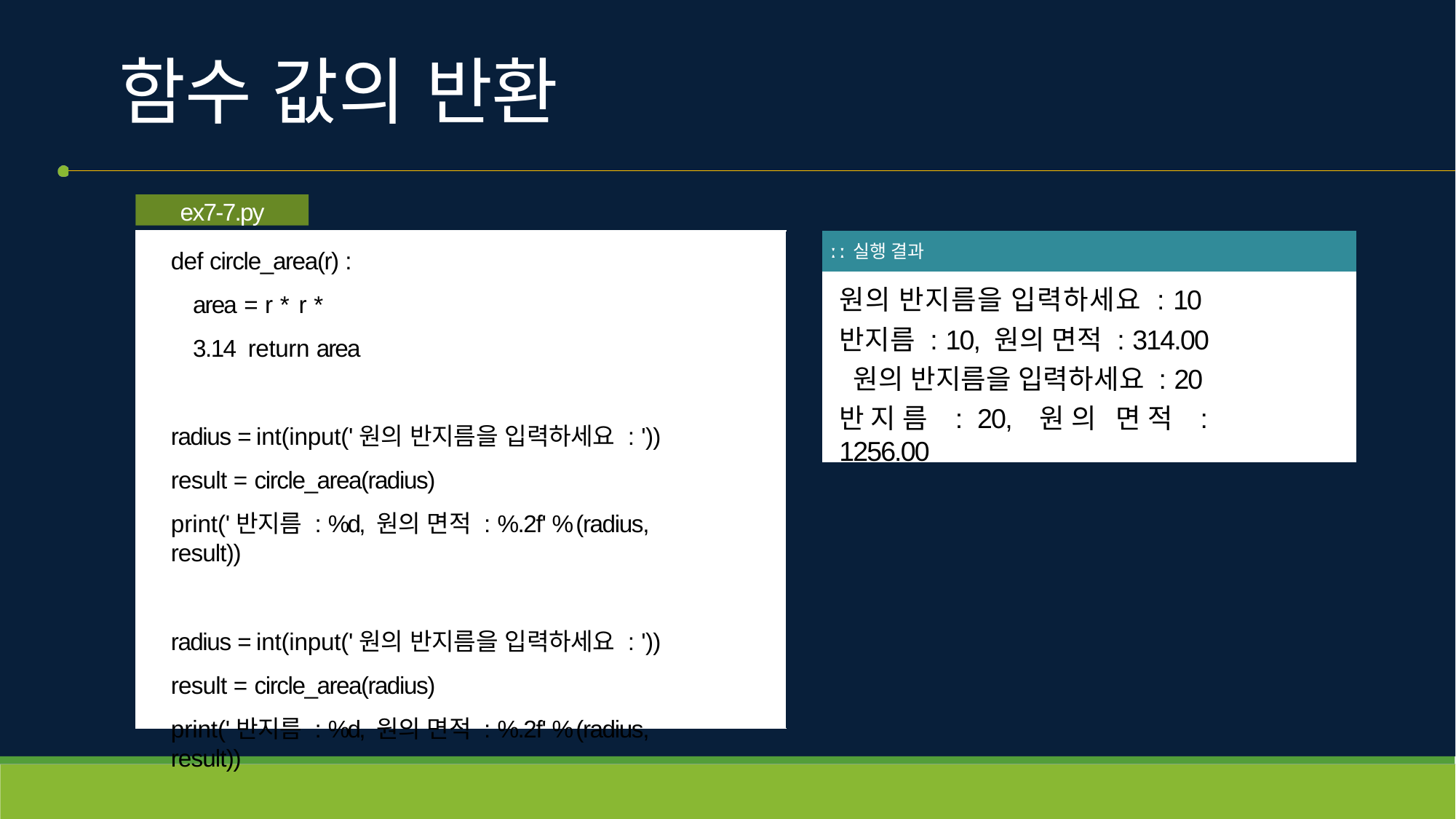

# 함수 값의 반환

ex7-7.py
def circle_area(r) :  area = r * r * 3.14  return area

radius = int(input('원의 반지름을 입력하세요 : '))  result = circle_area(radius)
print('반지름 : %d, 원의 면적 : %.2f' % (radius, result))

radius = int(input('원의 반지름을 입력하세요 : '))  result = circle_area(radius)
print('반지름 : %d, 원의 면적 : %.2f' % (radius, result))

| ː ː 실행 결과 |
| --- |
| 원의 반지름을 입력하세요 : 10 반지름 : 10, 원의 면적 : 314.00 원의 반지름을 입력하세요 : 20 반지름 : 20, 원의 면적 : 1256.00 |